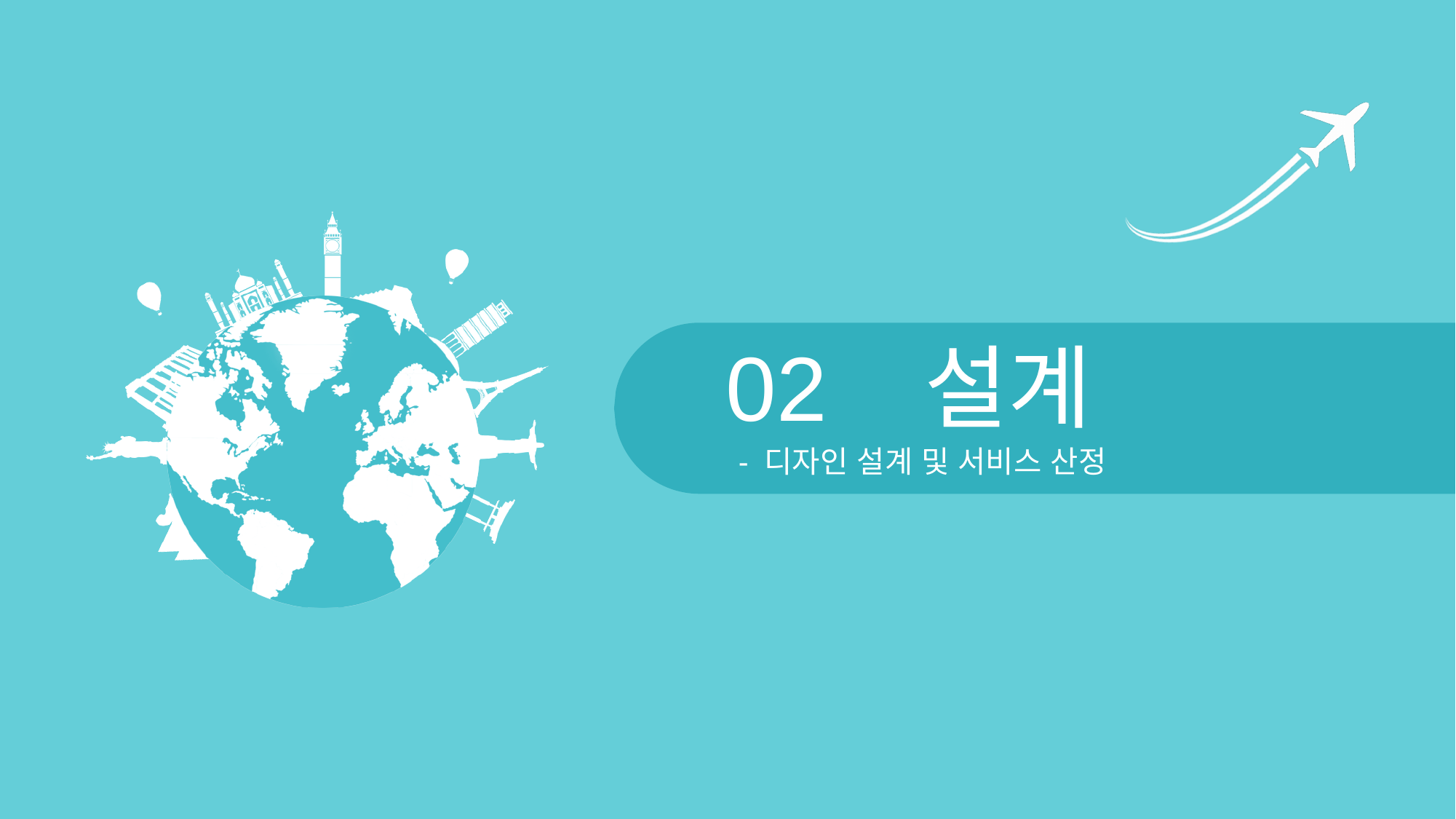

02   설계
- 디자인 설계 및 서비스 산정